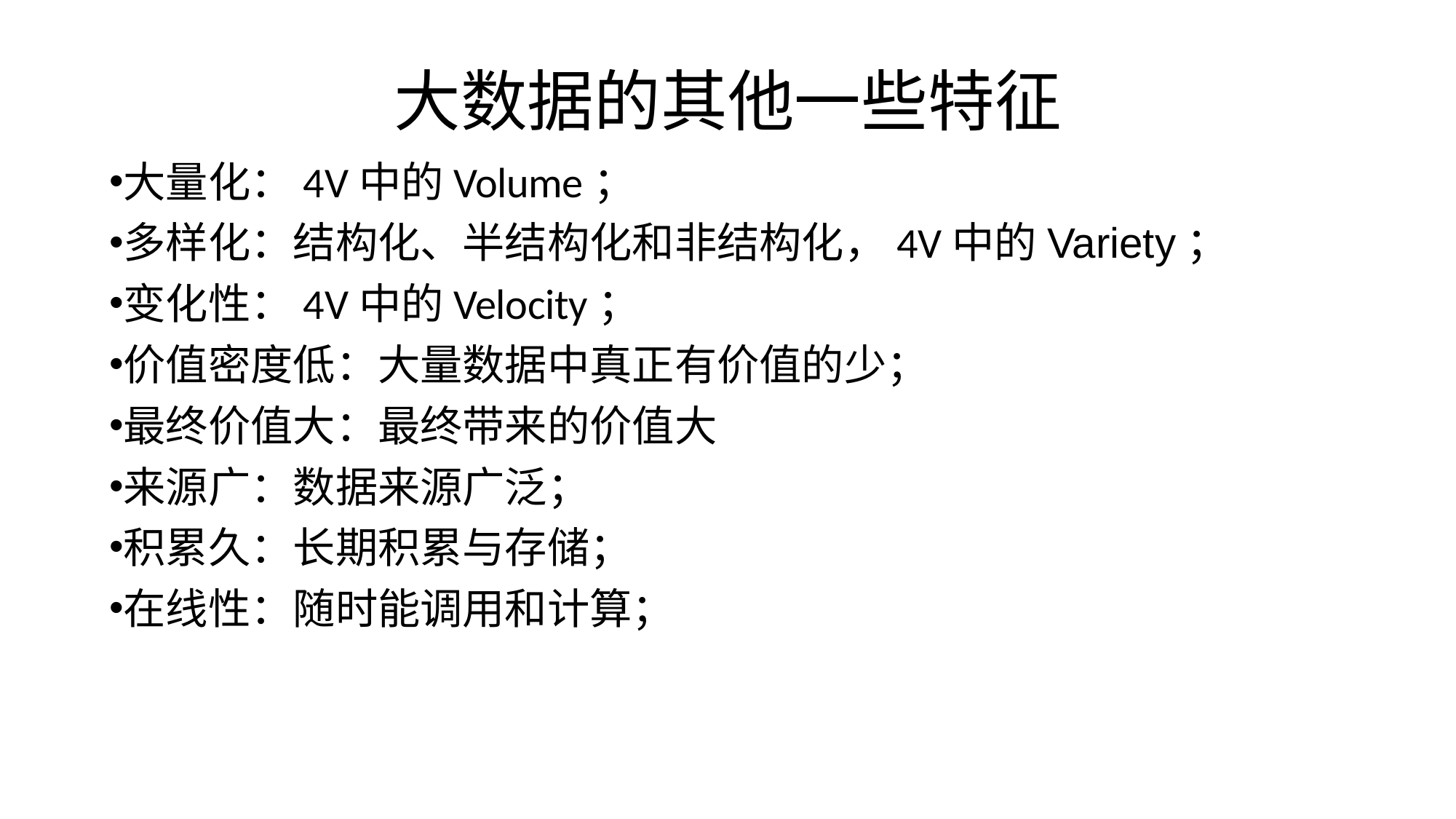

# 大数据的其他一些特征
大量化：4V中的Volume；
多样化：结构化、半结构化和非结构化，4V中的Variety；
变化性：4V中的Velocity；
价值密度低：大量数据中真正有价值的少；
最终价值大：最终带来的价值大
来源广：数据来源广泛；
积累久：长期积累与存储；
在线性：随时能调用和计算；